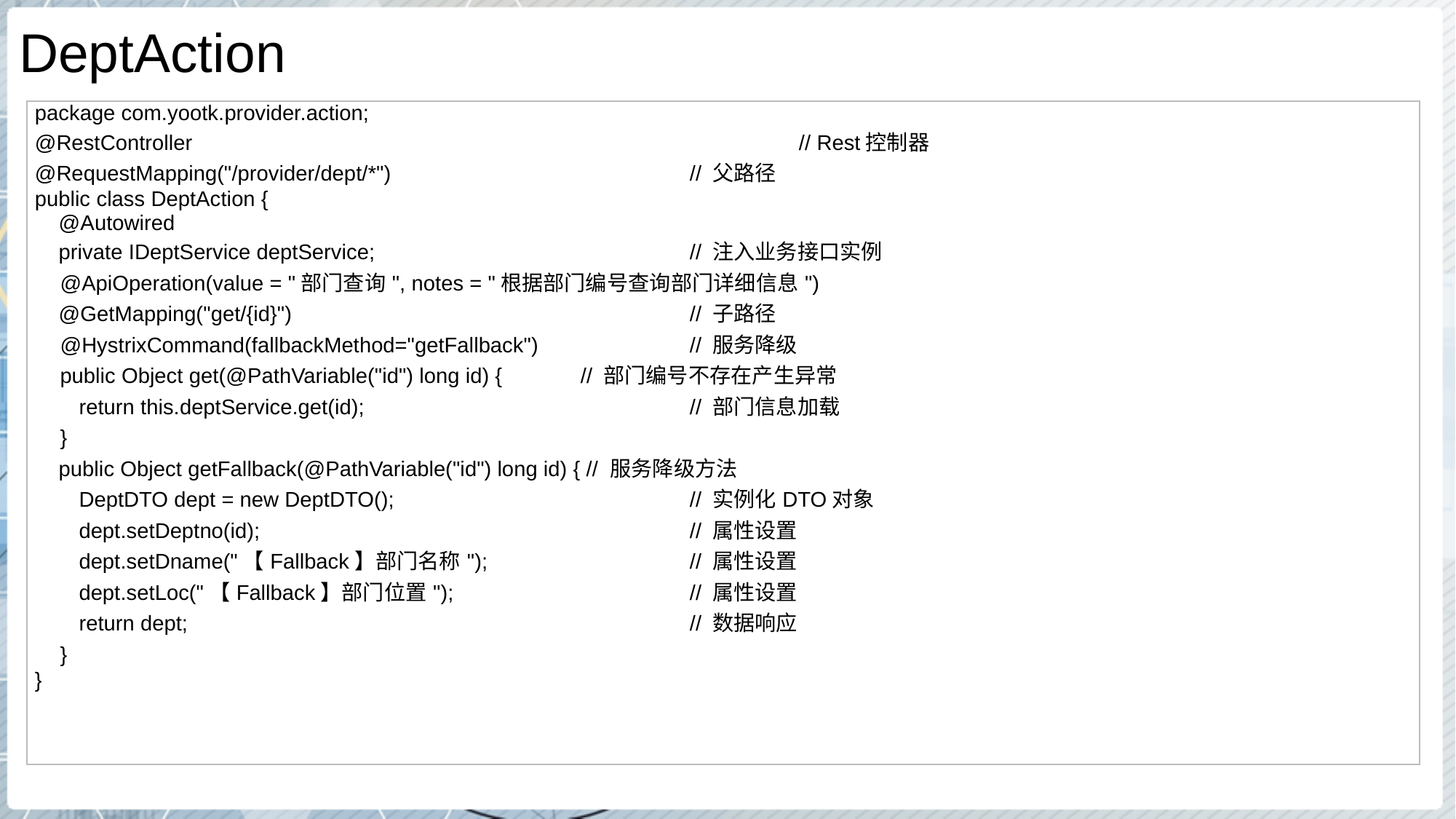

# DeptAction
| package com.yootk.provider.action; @RestController // Rest控制器 @RequestMapping("/provider/dept/\*") // 父路径 public class DeptAction { @Autowired private IDeptService deptService; // 注入业务接口实例 @ApiOperation(value = "部门查询", notes = "根据部门编号查询部门详细信息") @GetMapping("get/{id}") // 子路径 @HystrixCommand(fallbackMethod="getFallback") // 服务降级 public Object get(@PathVariable("id") long id) { // 部门编号不存在产生异常 return this.deptService.get(id); // 部门信息加载 } public Object getFallback(@PathVariable("id") long id) { // 服务降级方法 DeptDTO dept = new DeptDTO(); // 实例化DTO对象 dept.setDeptno(id); // 属性设置 dept.setDname("【Fallback】部门名称"); // 属性设置 dept.setLoc("【Fallback】部门位置"); // 属性设置 return dept; // 数据响应 } } |
| --- |